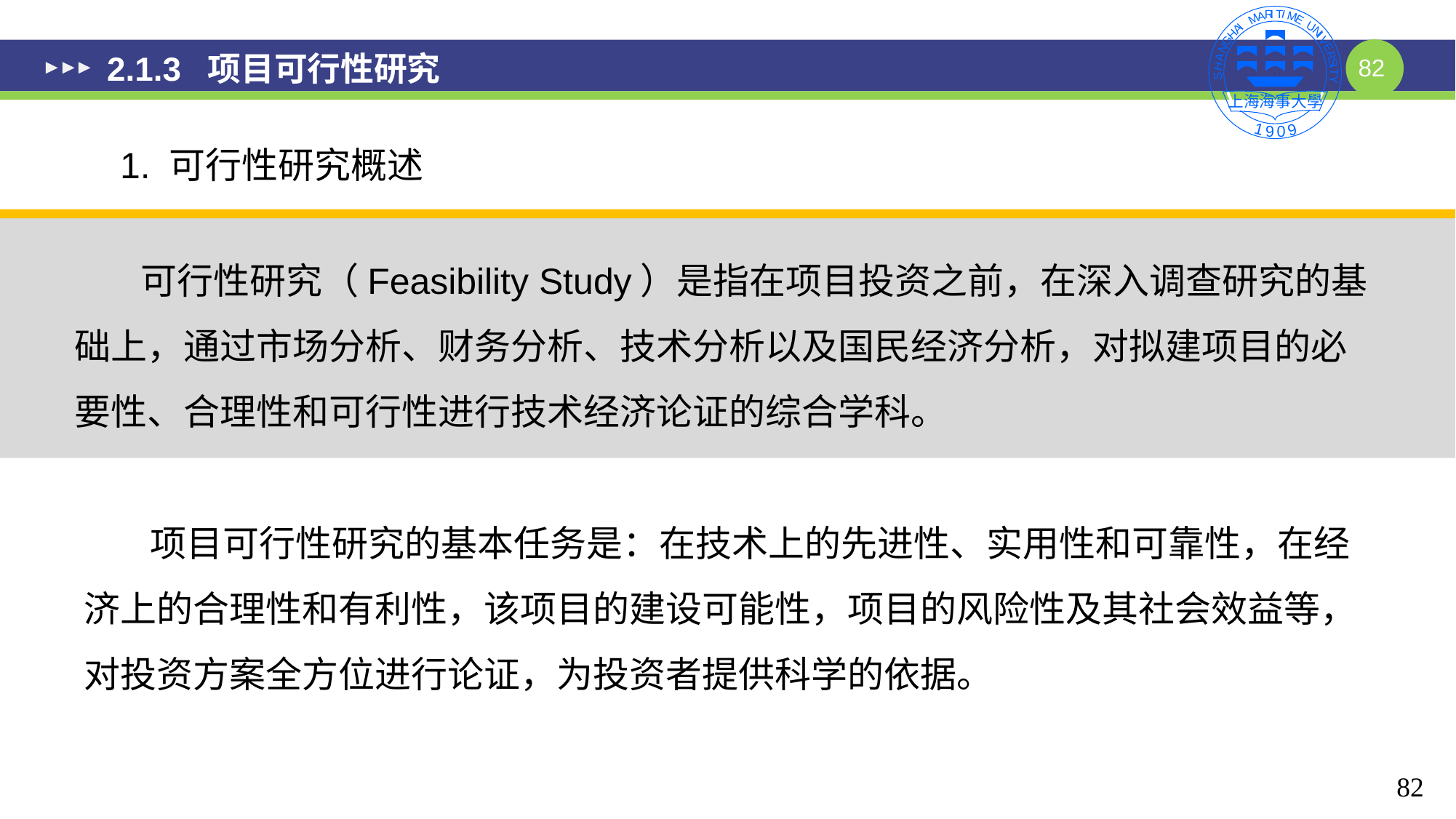

# 2.1.3  项目可行性研究
1. 可行性研究概述

       可行性研究（Feasibility Study）是指在项目投资之前，在深入调查研究的基础上，通过市场分析、财务分析、技术分析以及国民经济分析，对拟建项目的必要性、合理性和可行性进行技术经济论证的综合学科。
       项目可行性研究的基本任务是：在技术上的先进性、实用性和可靠性，在经济上的合理性和有利性，该项目的建设可能性，项目的风险性及其社会效益等，对投资方案全方位进行论证，为投资者提供科学的依据。
82
82